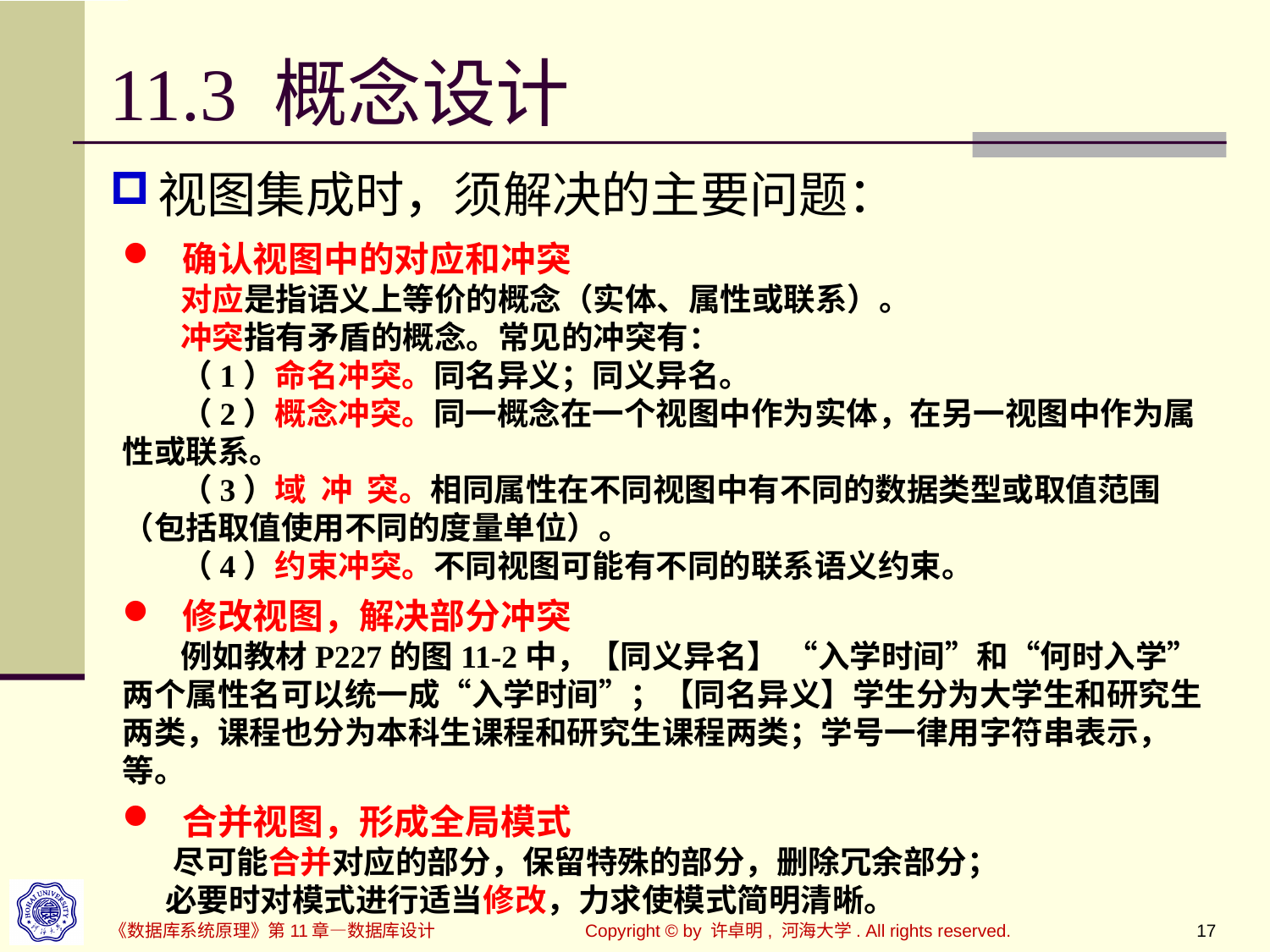

# 11.3 概念设计
视图集成时，须解决的主要问题：
  确认视图中的对应和冲突
       对应是指语义上等价的概念（实体、属性或联系）。
       冲突指有矛盾的概念。常见的冲突有：
       （1）命名冲突。同名异义；同义异名。
       （2）概念冲突。同一概念在一个视图中作为实体，在另一视图中作为属性或联系。
       （3）域  冲  突。相同属性在不同视图中有不同的数据类型或取值范围（包括取值使用不同的度量单位）。
       （4）约束冲突。不同视图可能有不同的联系语义约束。
  修改视图，解决部分冲突
       例如教材P227的图11-2中，【同义异名】 “入学时间”和“何时入学”两个属性名可以统一成“入学时间”；【同名异义】学生分为大学生和研究生两类，课程也分为本科生课程和研究生课程两类；学号一律用字符串表示，等。
  合并视图，形成全局模式
      尽可能合并对应的部分，保留特殊的部分，删除冗余部分；
      必要时对模式进行适当修改，力求使模式简明清晰。
Copyright © by 许卓明, 河海大学. All rights reserved.
17
《数据库系统原理》第11章—数据库设计